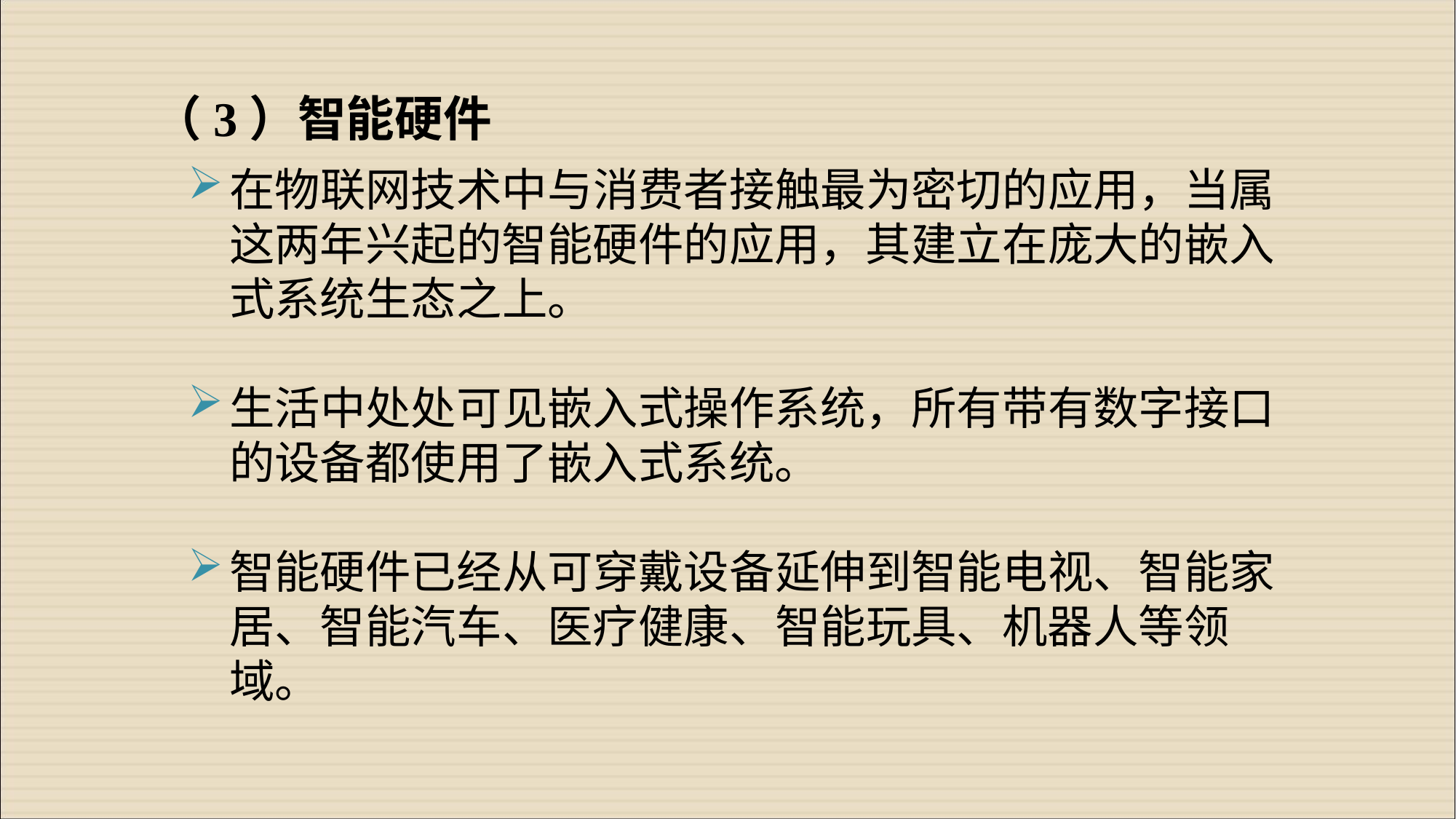

（3）智能硬件
在物联网技术中与消费者接触最为密切的应用，当属这两年兴起的智能硬件的应用，其建立在庞大的嵌入式系统生态之上。

生活中处处可见嵌入式操作系统，所有带有数字接口的设备都使用了嵌入式系统。

智能硬件已经从可穿戴设备延伸到智能电视、智能家居、智能汽车、医疗健康、智能玩具、机器人等领域。